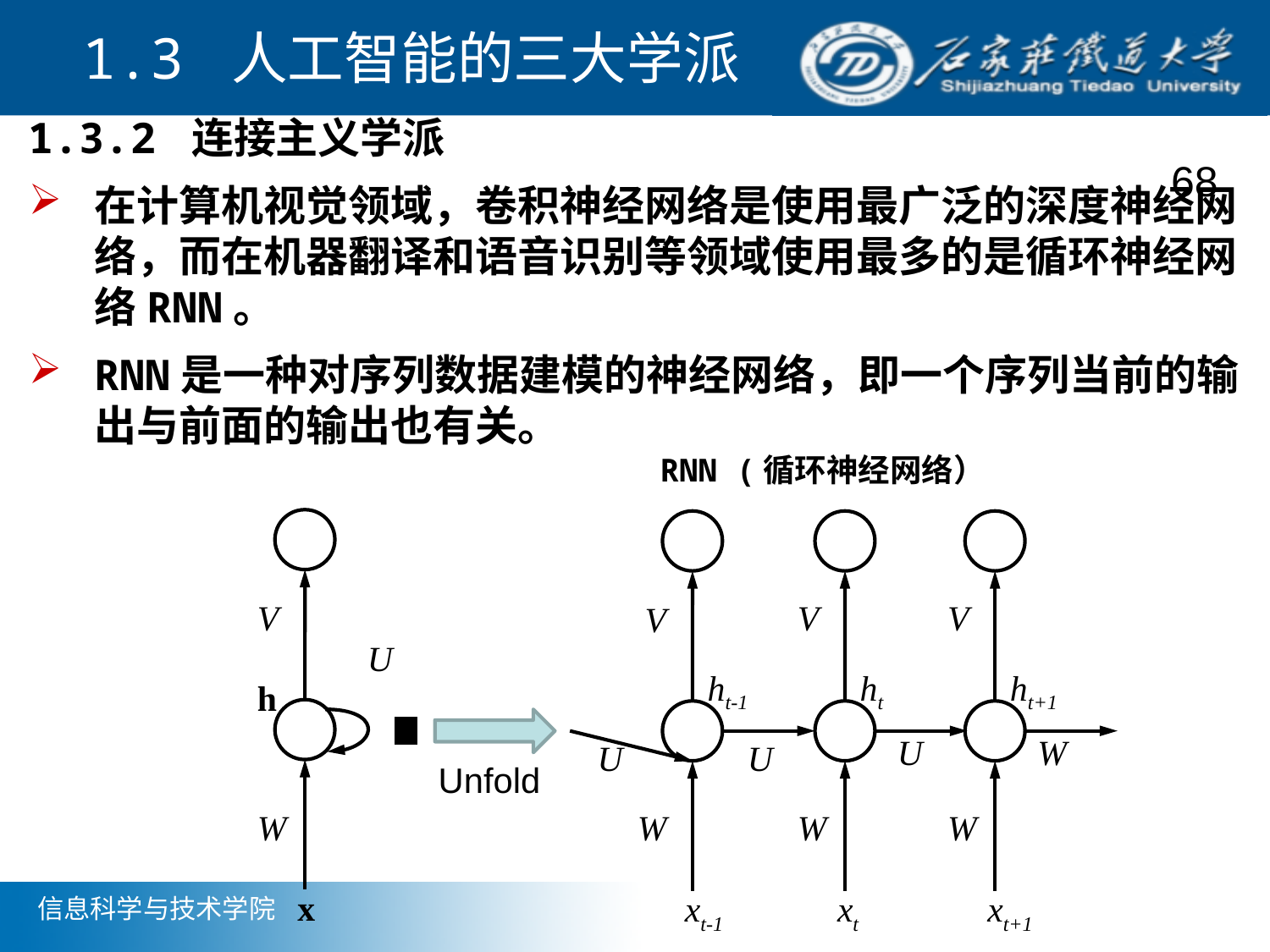

1.3 人工智能的三大学派
1.3.2 连接主义学派
在计算机视觉领域，卷积神经网络是使用最广泛的深度神经网络，而在机器翻译和语音识别等领域使用最多的是循环神经网络RNN。
RNN是一种对序列数据建模的神经网络，即一个序列当前的输出与前面的输出也有关。

68
RNN (循环神经网络）

V
V
V
V
U
ht-1
ht
ht+1
h

U
W
U
U
Unfold
W
W
W
W
x
xt-1
xt
xt+1